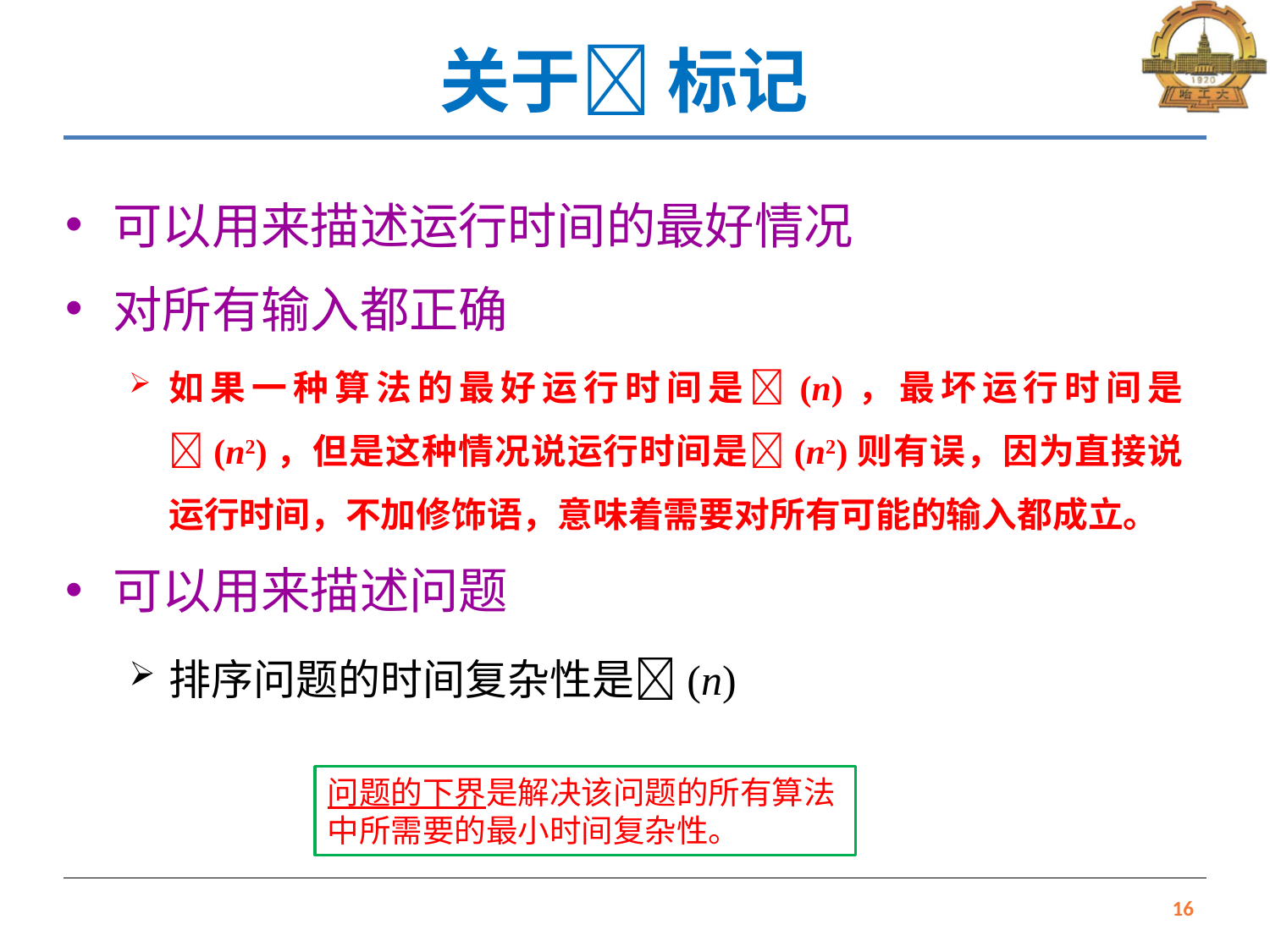

# 关于Ω 标记
可以用来描述运行时间的最好情况
对所有输入都正确
如果一种算法的最好运行时间是Ω(n)，最坏运行时间是Ω(n2)，但是这种情况说运行时间是Ω(n2)则有误，因为直接说运行时间，不加修饰语，意味着需要对所有可能的输入都成立。
可以用来描述问题
排序问题的时间复杂性是Ω(n)

问题的下界是解决该问题的所有算法中所需要的最小时间复杂性。
16